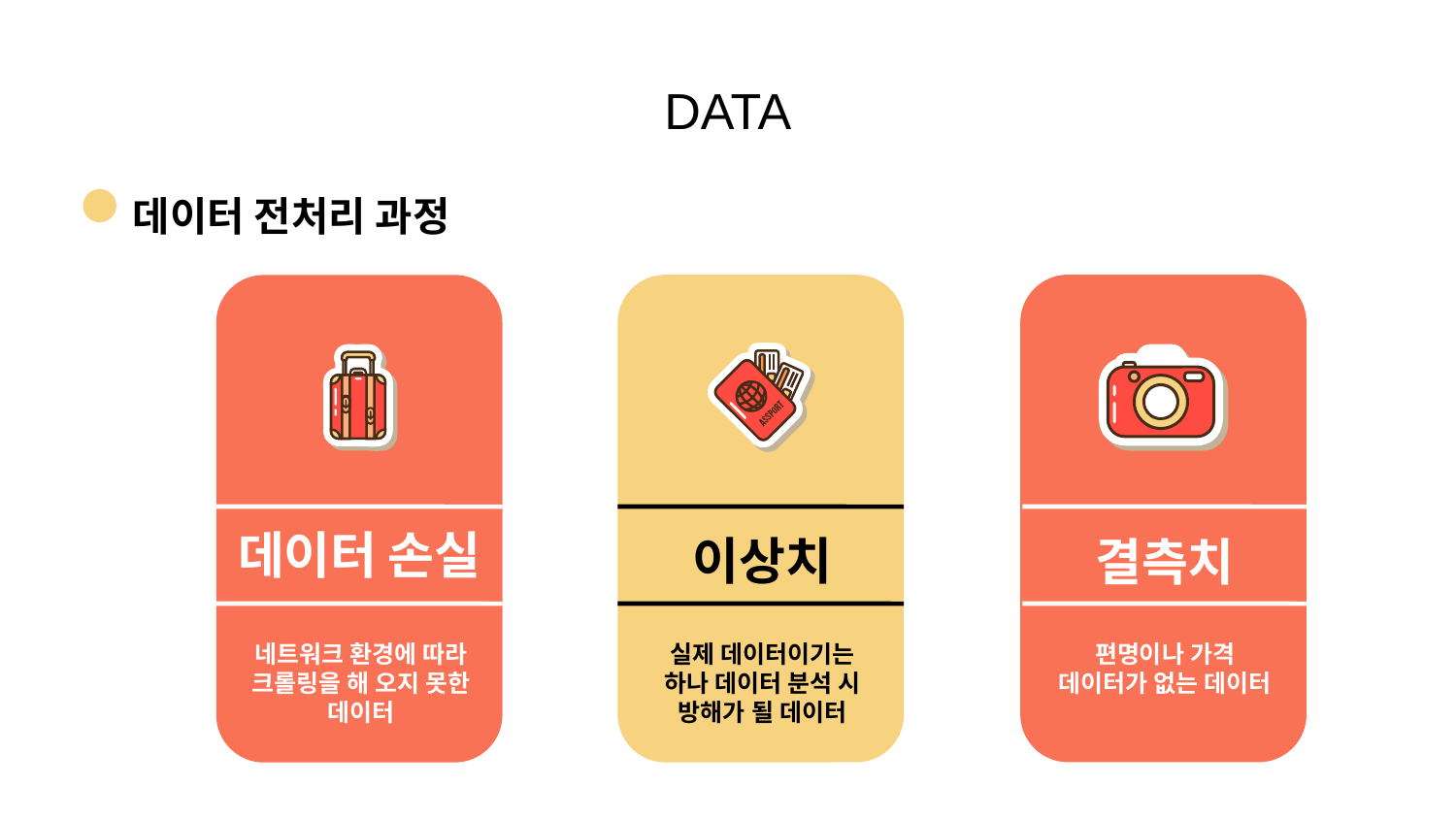

# DATA
데이터 전처리 과정

이상치
데이터 손실
결측치

편명이나 가격 데이터가 없는 데이터
실제 데이터이기는 하나 데이터 분석 시 방해가 될 데이터
네트워크 환경에 따라 크롤링을 해 오지 못한 데이터